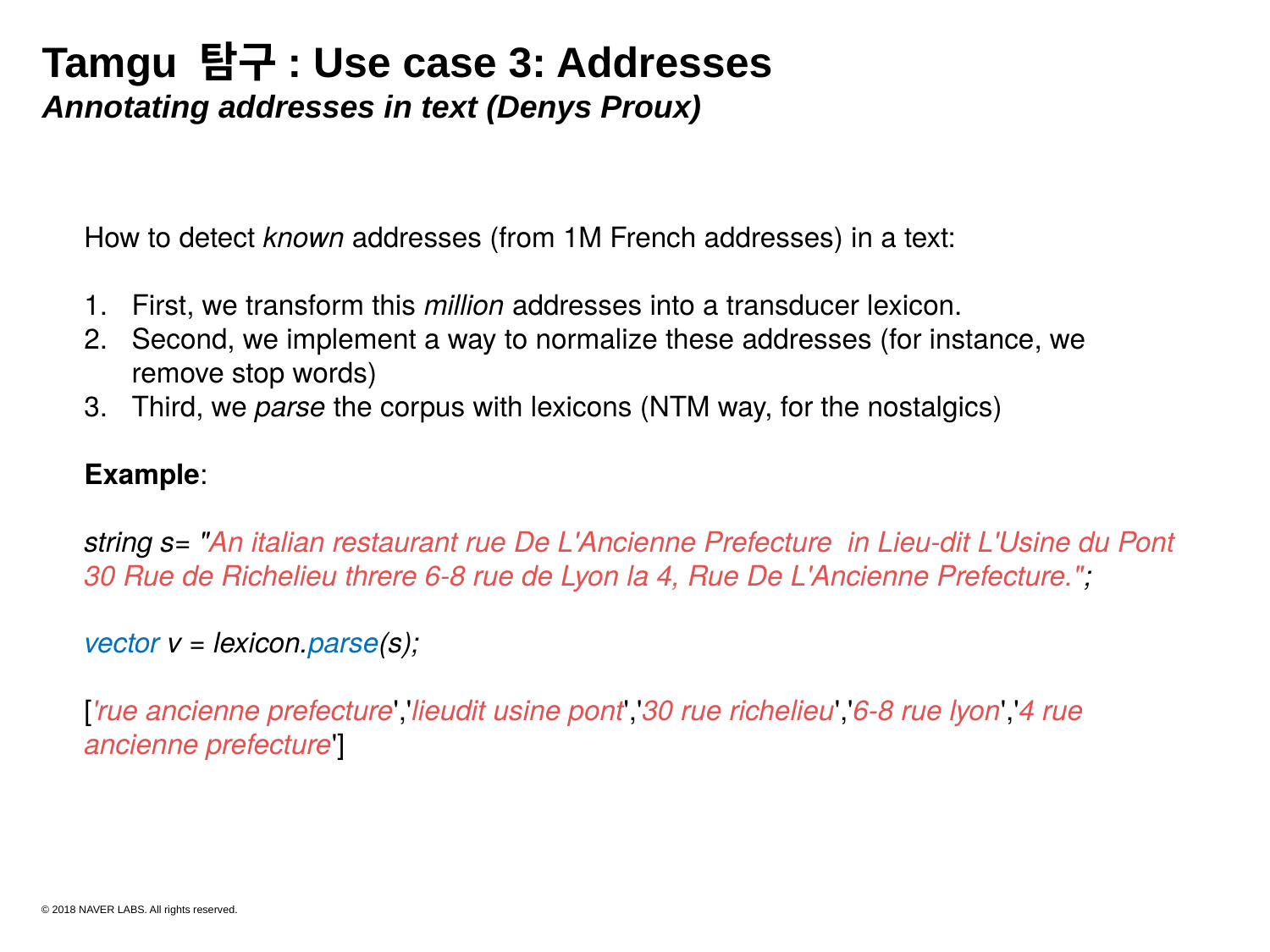

Tamgu 탐구: Use case 3: Addresses
Annotating addresses in text (Denys Proux)
How to detect known addresses (from 1M French addresses) in a text:

First, we transform this million addresses into a transducer lexicon.
Second, we implement a way to normalize these addresses (for instance, we remove stop words)
Third, we parse the corpus with lexicons (NTM way, for the nostalgics)

Example:

string s= "An italian restaurant rue De L'Ancienne Prefecture  in Lieu-dit L'Usine du Pont 30 Rue de Richelieu threre 6-8 rue de Lyon la 4, Rue De L'Ancienne Prefecture.";

vector v = lexicon.parse(s);

['rue ancienne prefecture','lieudit usine pont','30 rue richelieu','6-8 rue lyon','4 rue ancienne prefecture']